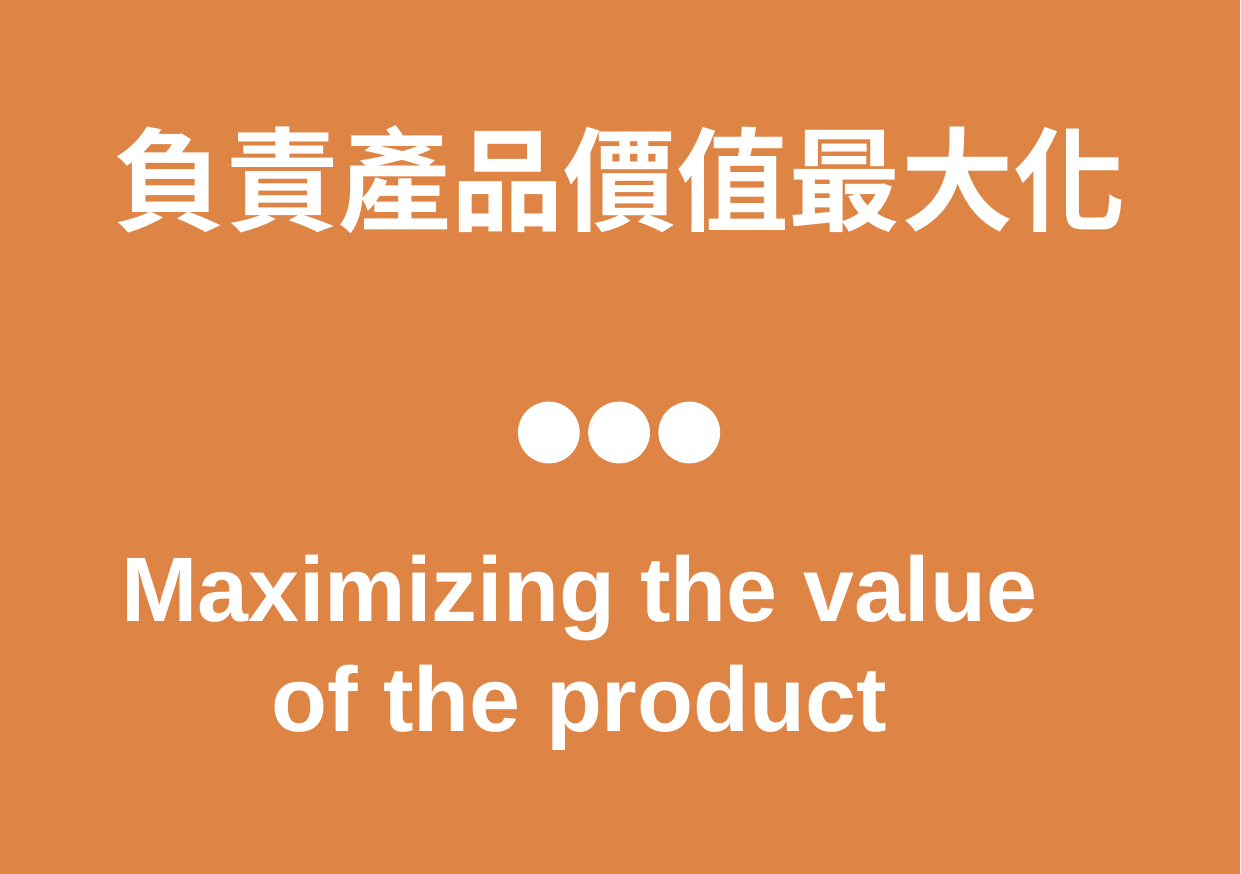

負責產品價值最大化

Maximizing the value of the product